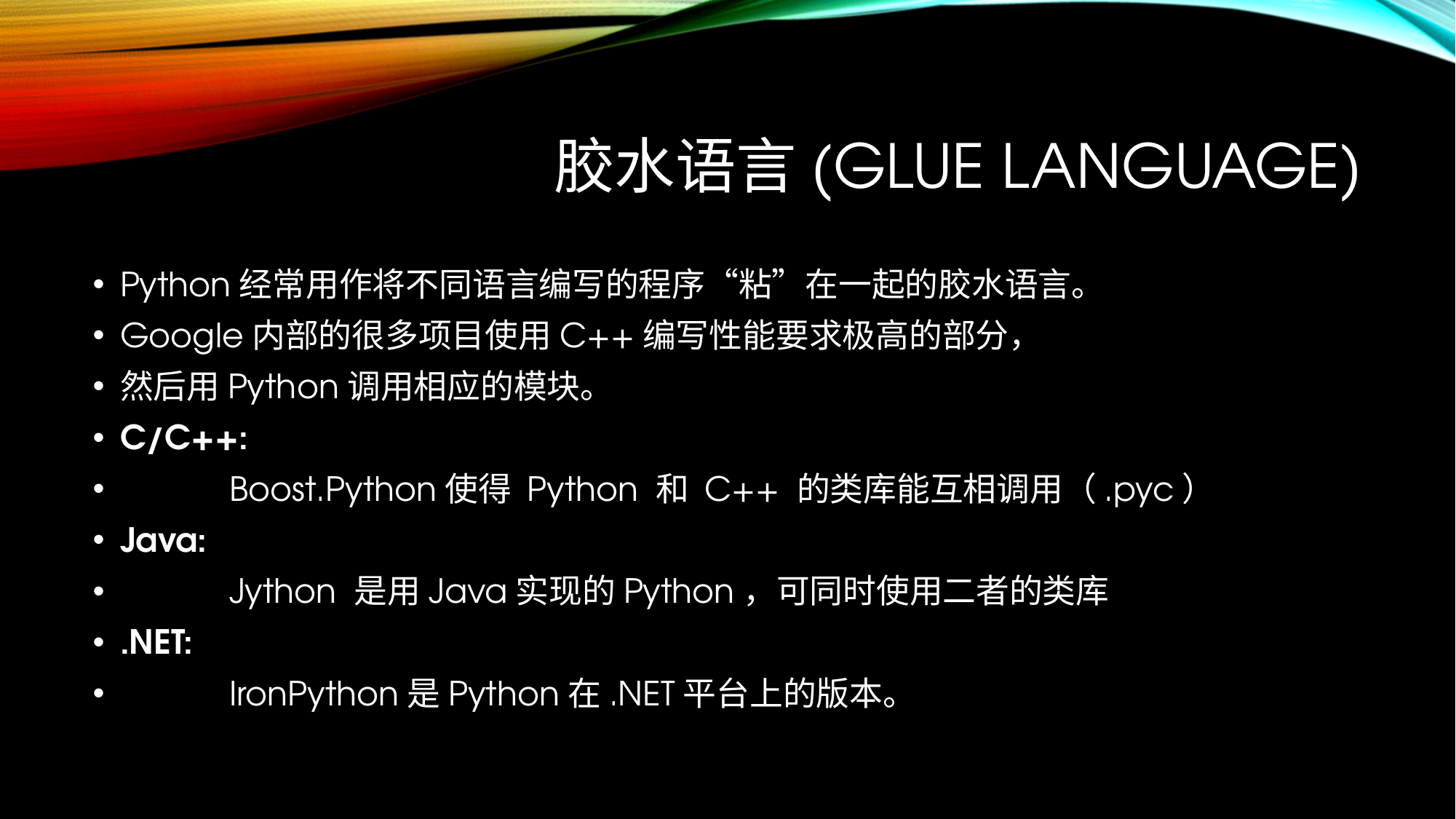

# 胶水语言(glue language)
Python经常用作将不同语言编写的程序“粘”在一起的胶水语言。
Google内部的很多项目使用C++编写性能要求极高的部分，
然后用Python调用相应的模块。
C/C++:
	Boost.Python使得 Python 和 C++ 的类库能互相调用（.pyc）
Java:
	Jython 是用Java实现的Python，可同时使用二者的类库
.NET:
	IronPython是Python在.NET平台上的版本。